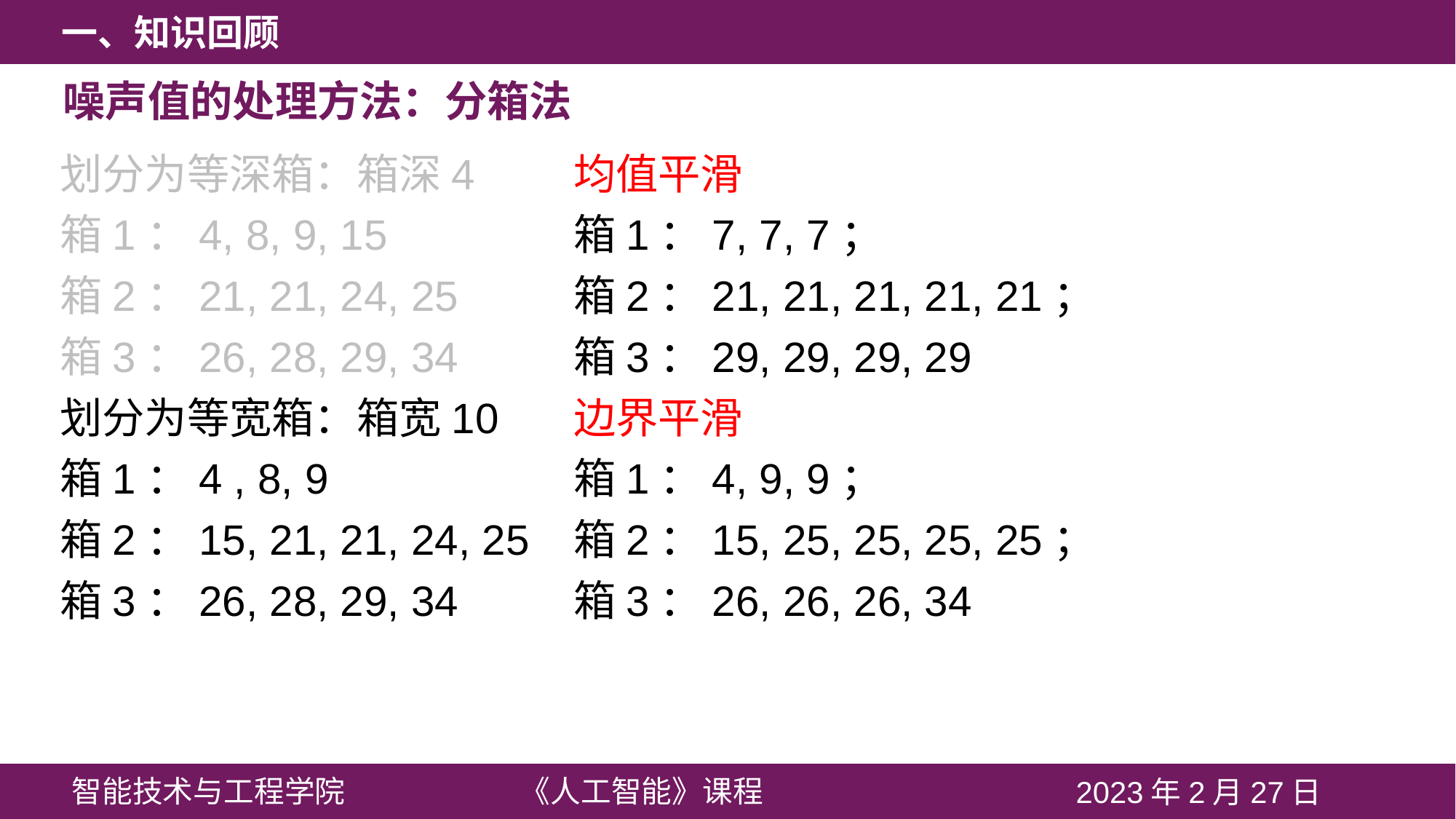

噪声值的处理方法：分箱法
划分为等深箱：箱深4
箱1：4, 8, 9, 15
箱2：21, 21, 24, 25
箱3：26, 28, 29, 34
划分为等宽箱：箱宽10
箱1：4 , 8, 9
箱2：15, 21, 21, 24, 25
箱3：26, 28, 29, 34
均值平滑
箱1：7, 7, 7；
箱2：21, 21, 21, 21, 21；
箱3：29, 29, 29, 29
边界平滑
箱1：4, 9, 9；
箱2：15, 25, 25, 25, 25；
箱3：26, 26, 26, 34